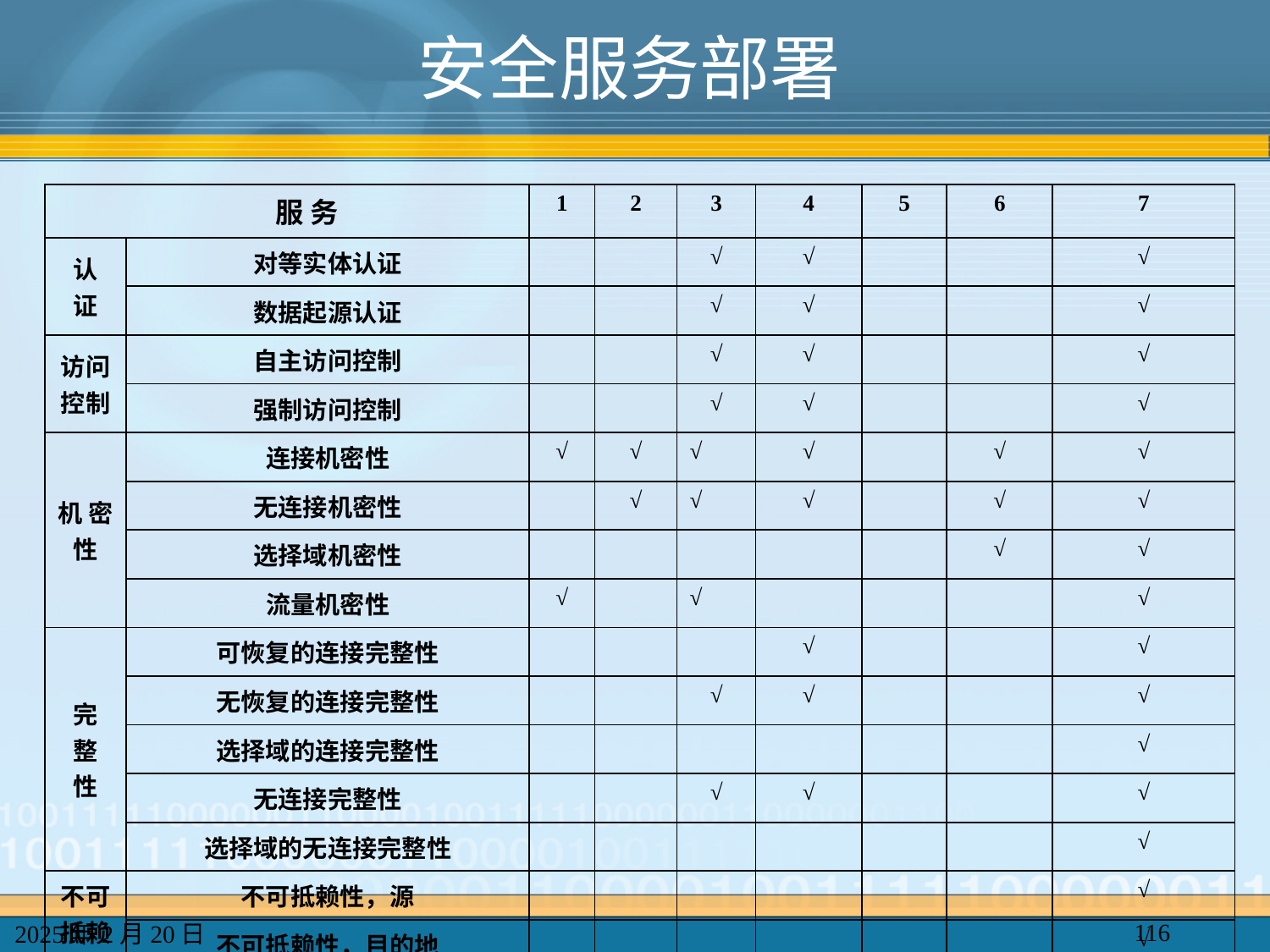

# 安全服务部署
| 服 务 |  | 1 | 2 | 3 | 4 | 5 | 6 | 7 |
| --- | --- | --- | --- | --- | --- | --- | --- | --- |
| 认 证 | 对等实体认证 |  |  | √ | √ |  |  | √ |
|  | 数据起源认证 |  |  | √ | √ |  |  | √ |
| 访问控制 | 自主访问控制 |  |  | √ | √ |  |  | √ |
|  | 强制访问控制 |  |  | √ | √ |  |  | √ |
| 机 密 性 | 连接机密性 | √ | √ | √ | √ |  | √ | √ |
|  | 无连接机密性 |  | √ | √ | √ |  | √ | √ |
|  | 选择域机密性 |  |  |  |  |  | √ | √ |
|  | 流量机密性 | √ |  | √ |  |  |  | √ |
| 完 整 性 | 可恢复的连接完整性 |  |  |  | √ |  |  | √ |
|  | 无恢复的连接完整性 |  |  | √ | √ |  |  | √ |
|  | 选择域的连接完整性 |  |  |  |  |  |  | √ |
|  | 无连接完整性 |  |  | √ | √ |  |  | √ |
|  | 选择域的无连接完整性 |  |  |  |  |  |  | √ |
| 不可抵赖性 | 不可抵赖性，源 |  |  |  |  |  |  | √ |
|  | 不可抵赖性，目的地 |  |  |  |  |  |  | √ |
116
2025年2月20日